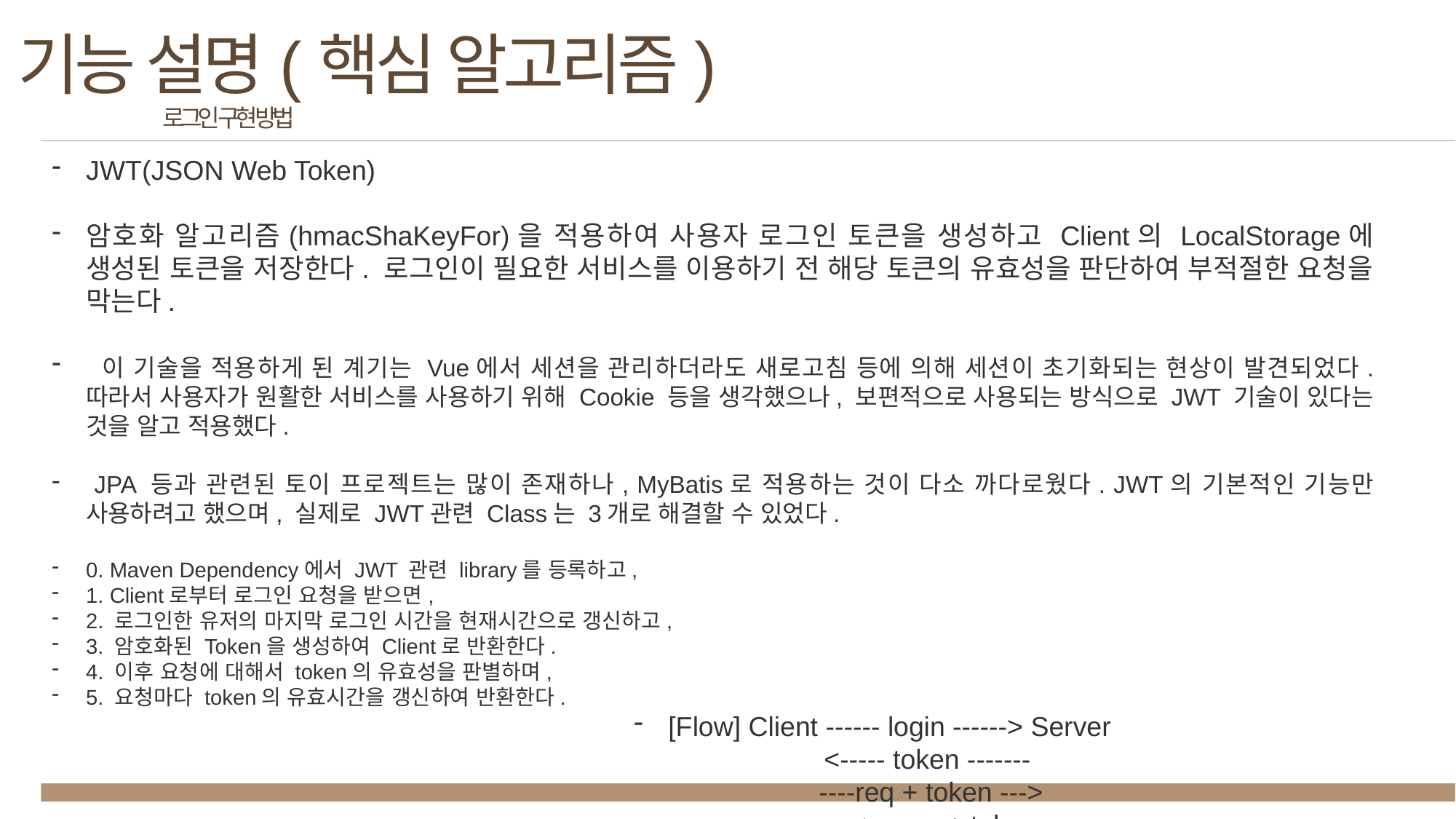

기능 설명(핵심 알고리즘)

로그인 구현 방법
JWT(JSON Web Token)

암호화 알고리즘(hmacShaKeyFor)을 적용하여 사용자 로그인 토큰을 생성하고 Client의 LocalStorage에 생성된 토큰을 저장한다. 로그인이 필요한 서비스를 이용하기 전 해당 토큰의 유효성을 판단하여 부적절한 요청을 막는다.

 이 기술을 적용하게 된 계기는 Vue에서 세션을 관리하더라도 새로고침 등에 의해 세션이 초기화되는 현상이 발견되었다. 따라서 사용자가 원활한 서비스를 사용하기 위해 Cookie 등을 생각했으나, 보편적으로 사용되는 방식으로 JWT 기술이 있다는 것을 알고 적용했다.

 JPA 등과 관련된 토이 프로젝트는 많이 존재하나, MyBatis로 적용하는 것이 다소 까다로웠다. JWT의 기본적인 기능만 사용하려고 했으며, 실제로 JWT관련 Class는 3개로 해결할 수 있었다.

0. Maven Dependency에서 JWT 관련 library를 등록하고,
1. Client로부터 로그인 요청을 받으면,
2. 로그인한 유저의 마지막 로그인 시간을 현재시간으로 갱신하고,
3. 암호화된 Token을 생성하여 Client로 반환한다.
4. 이후 요청에 대해서 token의 유효성을 판별하며,
5. 요청마다 token의 유효시간을 갱신하여 반환한다.
[Flow] Client ------ login ------> Server
<----- token -------
----req + token --->
	      	  <--- res + token ----